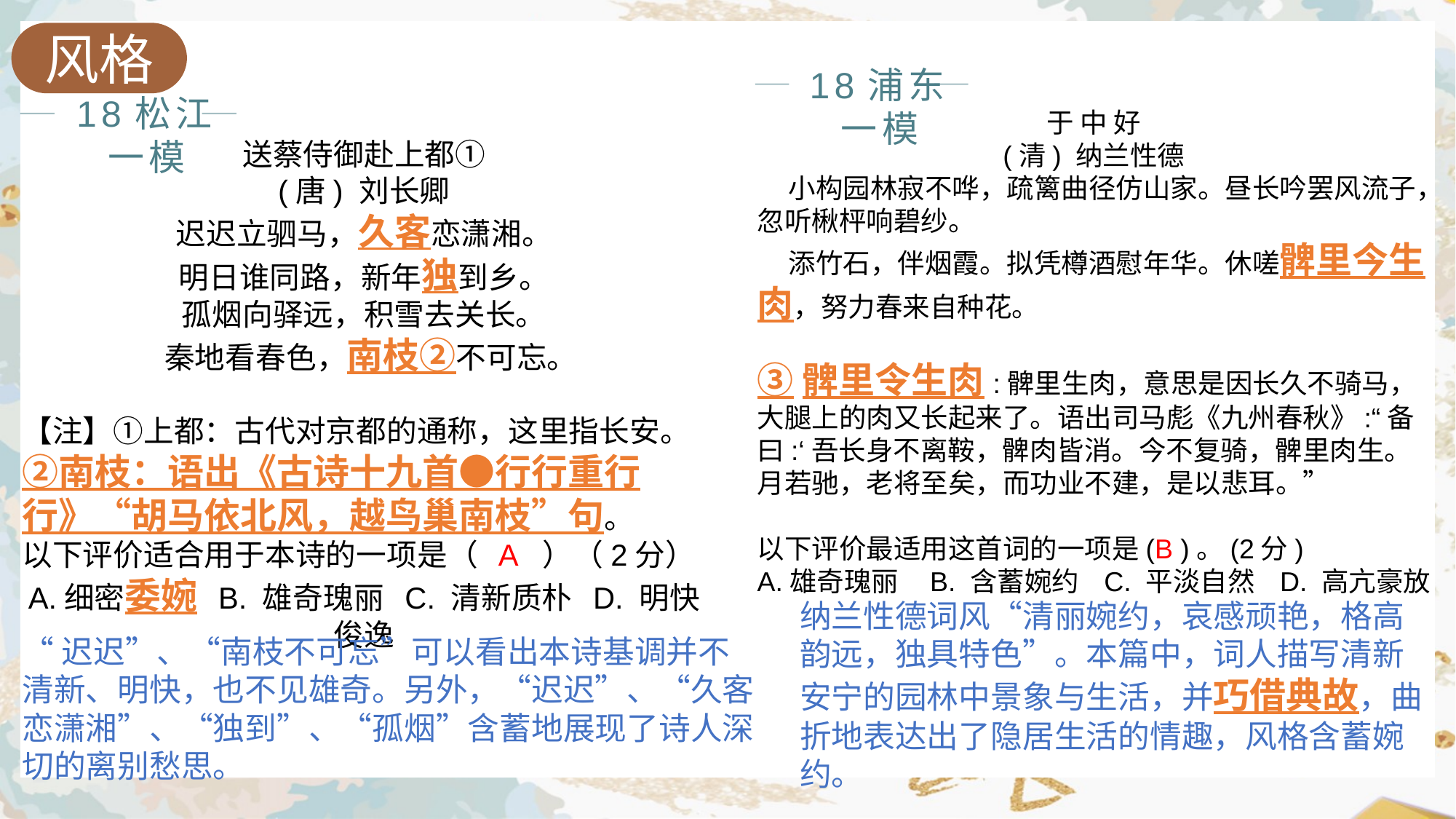

风格
18浦东一模
于 中 好
(清) 纳兰性德
    小构园林寂不哗，疏篱曲径仿山家。昼长吟罢风流子，忽听楸枰响碧纱。
    添竹石，伴烟霞。拟凭樽酒慰年华。休嗟髀里今生肉，努力春来自种花。

③髀里令生肉:髀里生肉，意思是因长久不骑马，大腿上的肉又长起来了。语出司马彪《九州春秋》:“备曰:‘吾长身不离鞍，髀肉皆消。今不复骑，髀里肉生。月若驰，老将至矣，而功业不建，是以悲耳。”

以下评价最适用这首词的一项是(B )。(2分)
A.雄奇瑰丽    B. 含蓄婉约   C. 平淡自然   D. 高亢豪放

18松江一模
送蔡侍御赴上都①
(唐) 刘长卿
迟迟立驷马，久客恋潇湘。
明日谁同路，新年独到乡。
孤烟向驿远，积雪去关长。
 秦地看春色，南枝②不可忘。

【注】①上都：古代对京都的通称，这里指长安。②南枝：语出《古诗十九首●行行重行行》“胡马依北风，越鸟巢南枝”句。
以下评价适合用于本诗的一项是（  A  ）（2分）
A.细密委婉  B. 雄奇瑰丽  C. 清新质朴  D. 明快俊逸
纳兰性德词风“清丽婉约，哀感顽艳，格高韵远，独具特色”。本篇中，词人描写清新安宁的园林中景象与生活，并巧借典故，曲折地表达出了隐居生活的情趣，风格含蓄婉约。
“迟迟”、“南枝不可忘”可以看出本诗基调并不清新、明快，也不见雄奇。另外，“迟迟”、“久客恋潇湘”、“独到”、“孤烟”含蓄地展现了诗人深切的离别愁思。